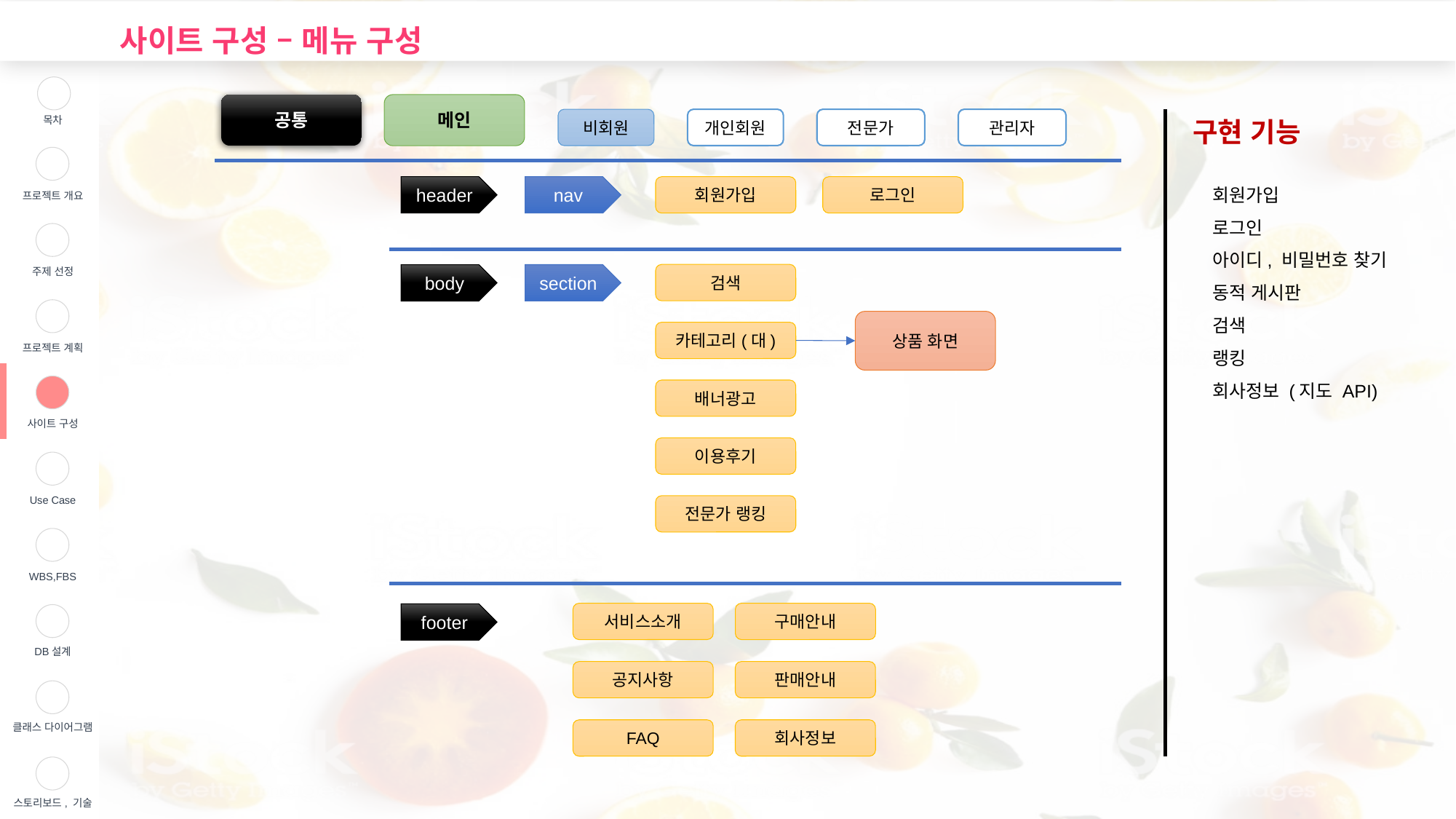

사이트 구성 – 메뉴 구성
|  | 목차 |
| --- | --- |
|  | 프로젝트 개요 |
|  | 주제 선정 |
|  | 프로젝트 계획 |
|  | 사이트 구성 |
|  | Use Case |
|  | WBS,FBS |
|  | DB설계 |
|  | 클래스 다이어그램 |
|  | 스토리보드, 기술 |

공통
메인
비회원
개인회원
전문가
관리자
구현 기능

회원가입
로그인
아이디, 비밀번호 찾기
동적 게시판
검색
랭킹
회사정보 (지도 API)
header
nav
회원가입
로그인

검색
section
body

상품 화면
카테고리(대)

배너광고
이용후기

전문가 랭킹

서비스소개
구매안내
footer

공지사항
판매안내

FAQ
회사정보